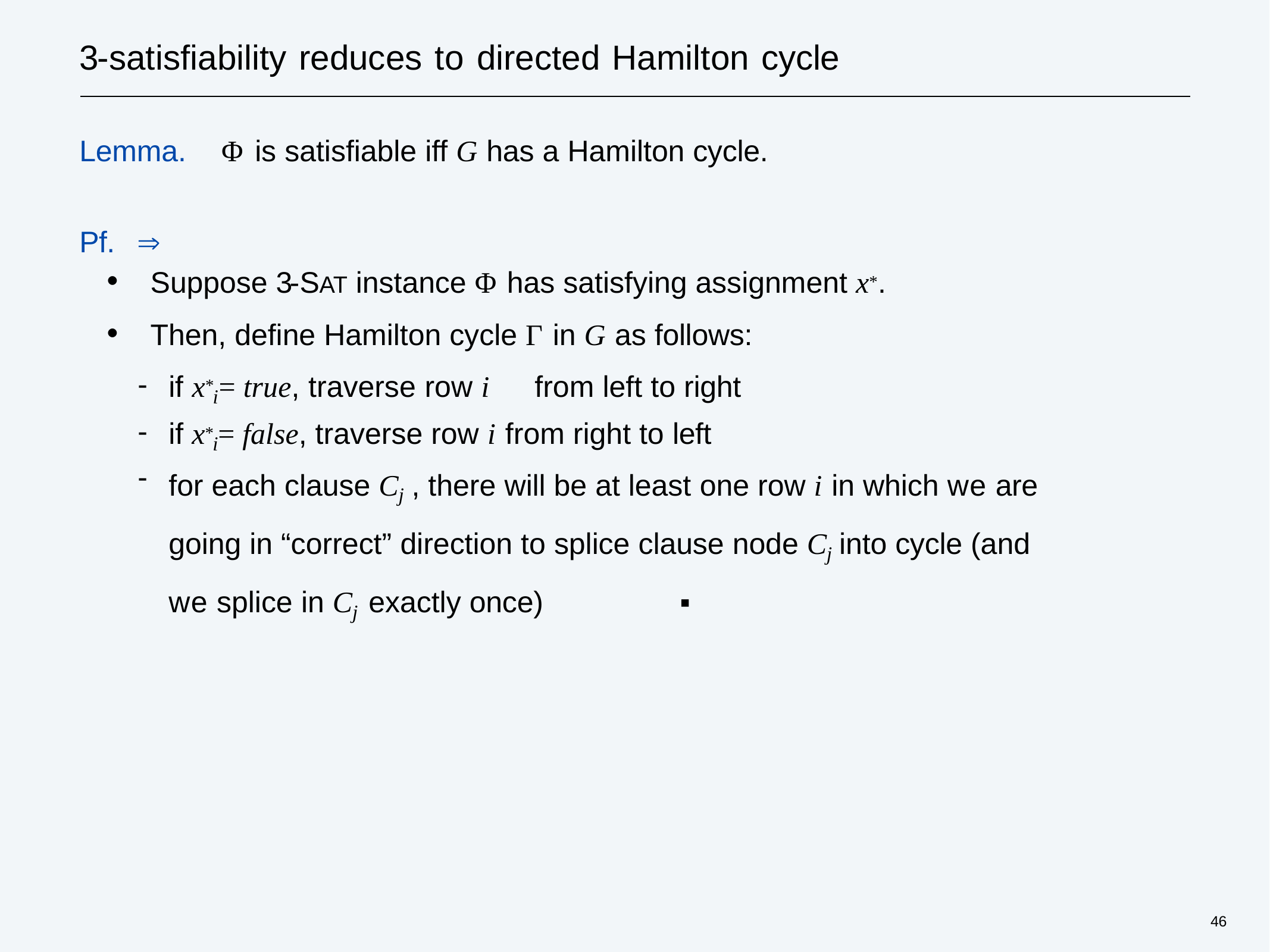

# 3-satisfiability reduces to directed Hamilton cycle

Lemma.
Φ is satisfiable iff G has a Hamilton cycle.
Pf.	⇒
・Suppose 3-SAT instance Φ has satisfying assignment x*.
・Then, define Hamilton cycle Γ in G as follows:
-
-
-
if x* = true, traverse row i	from left to right
i
if x* = false, traverse row i from right to left
i
for each clause Cj , there will be at least one row i in which we are
going in “correct” direction to splice clause node Cj into cycle (and we splice in Cj exactly once)	▪
46